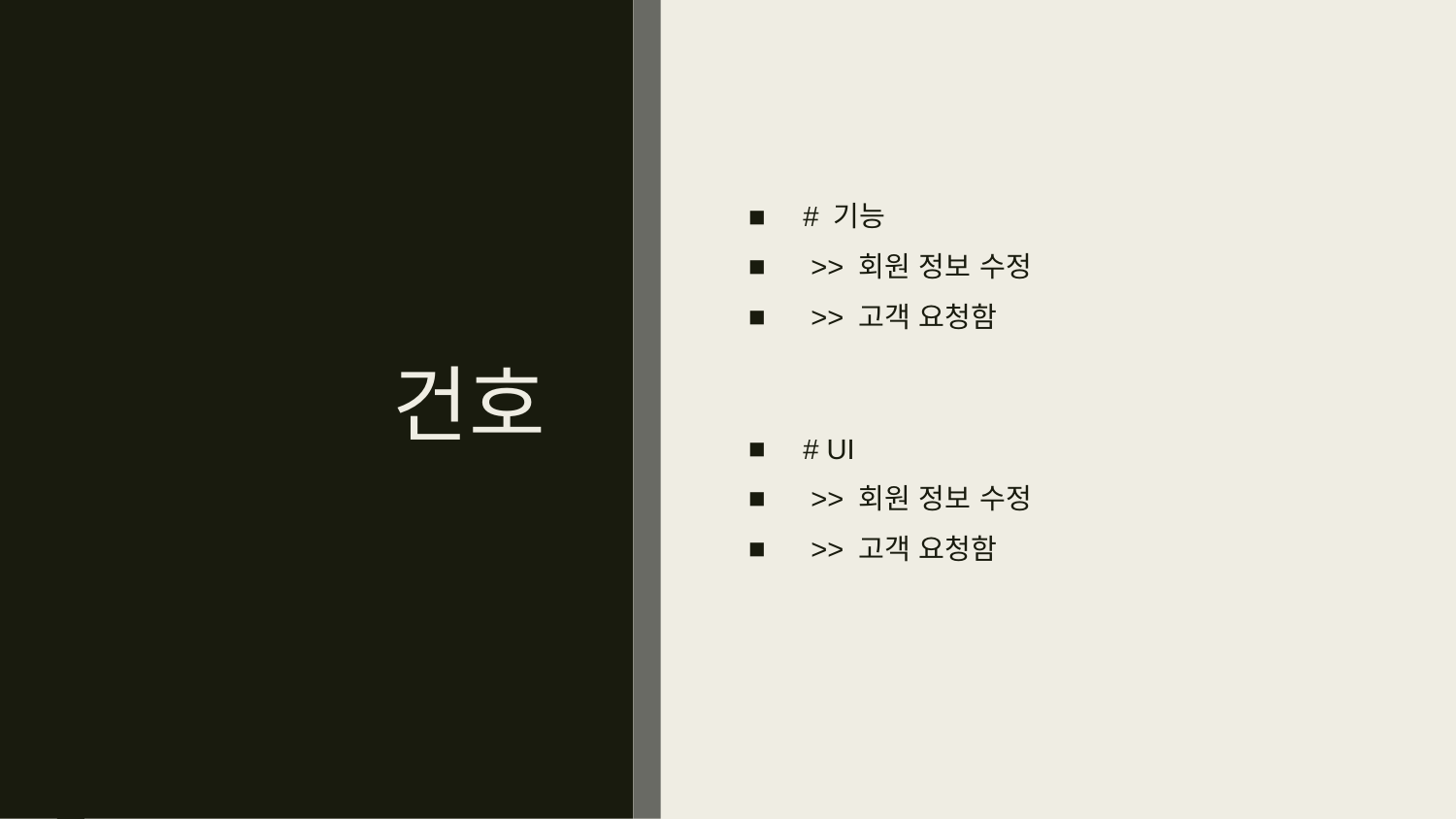

# 건호
 # 기능
  >> 회원 정보 수정
  >> 고객 요청함

 # UI
  >> 회원 정보 수정
  >> 고객 요청함